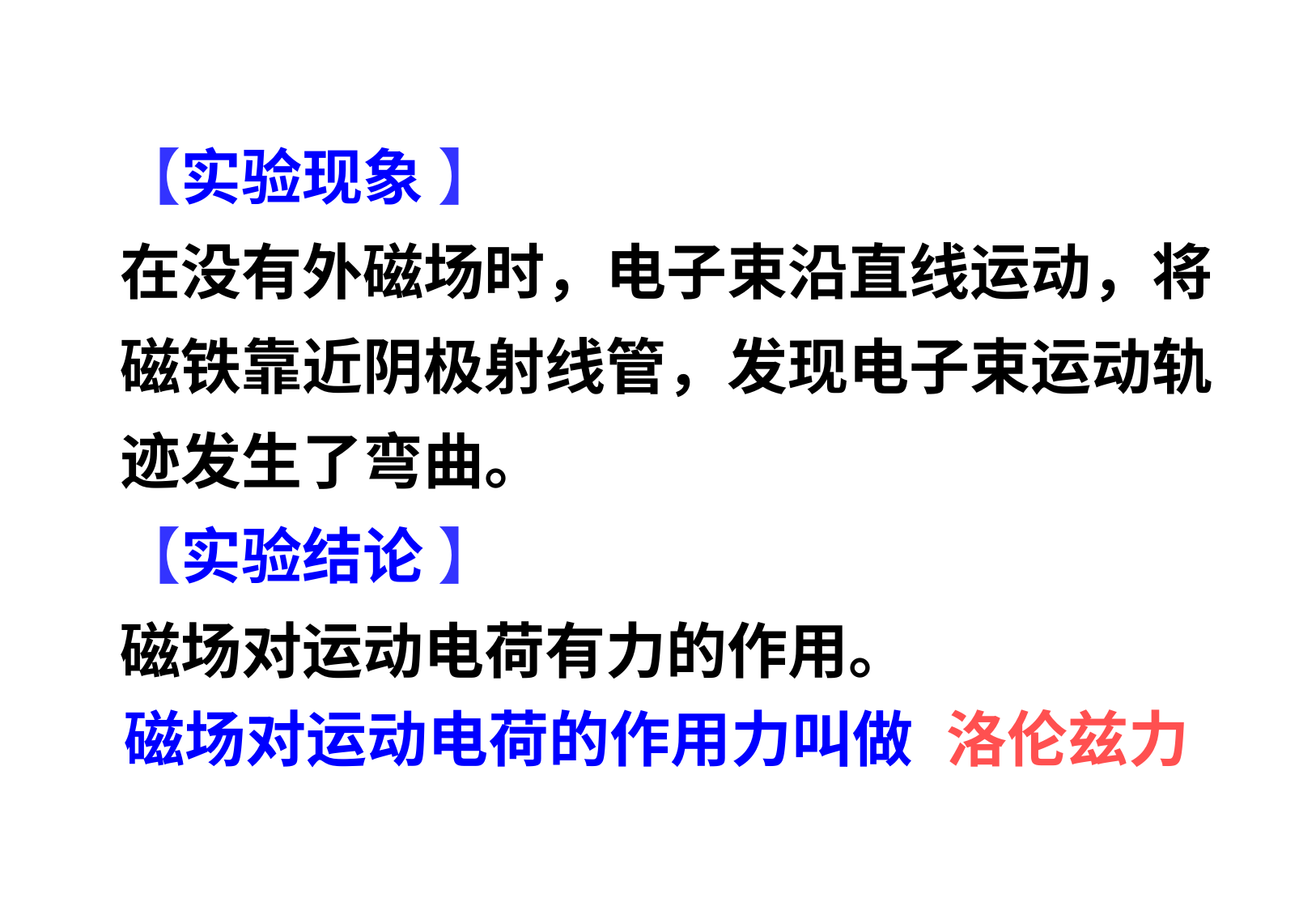

【实验现象 】
在没有外磁场时，电子束沿直线运动，将磁铁靠近阴极射线管，发现电子束运动轨迹发生了弯曲。
【实验结论 】
磁场对运动电荷有力的作用。
磁场对运动电荷的作用力叫做
洛伦兹力